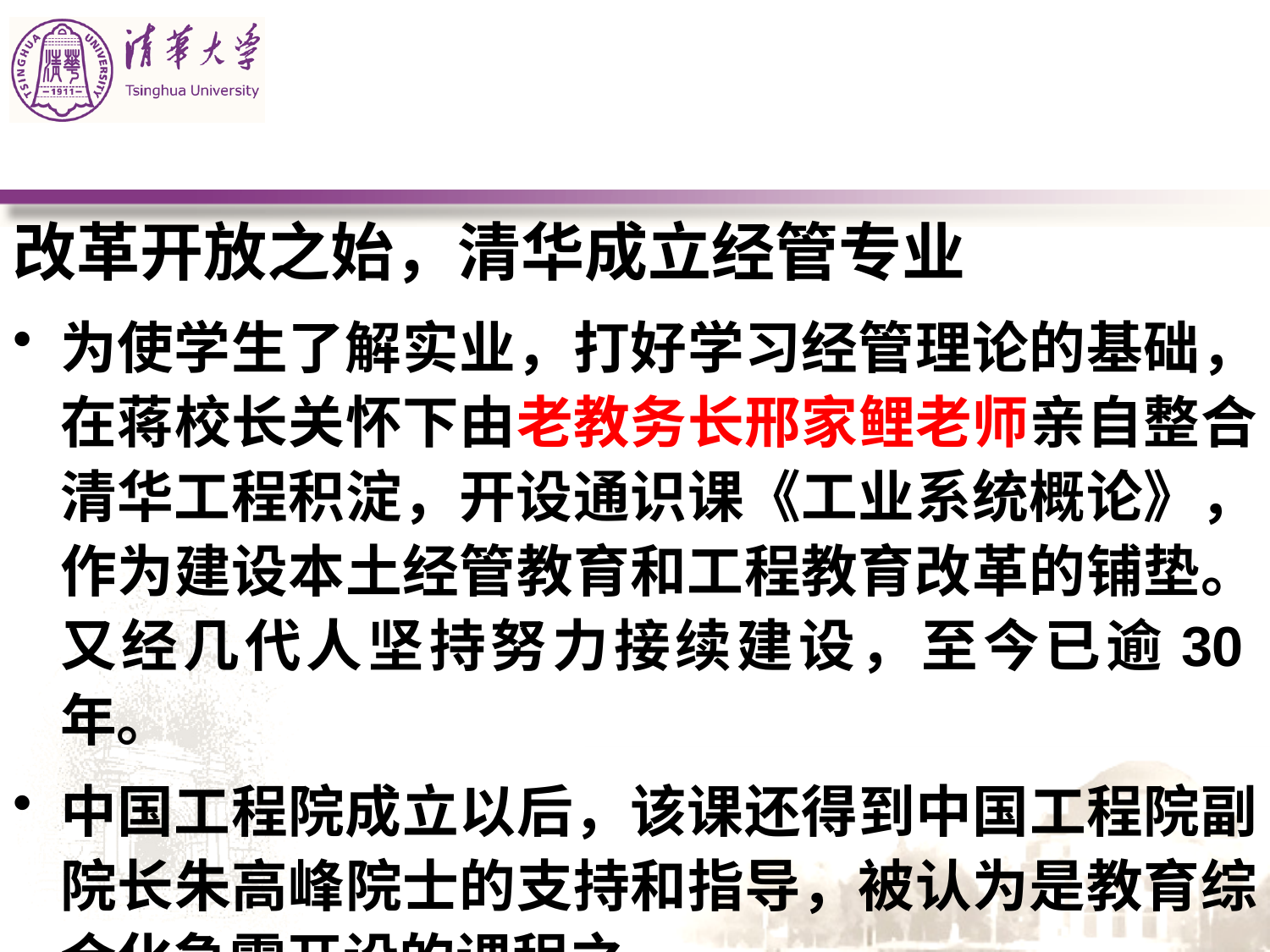

改革开放之始，清华成立经管专业
为使学生了解实业，打好学习经管理论的基础，在蒋校长关怀下由老教务长邢家鲤老师亲自整合清华工程积淀，开设通识课《工业系统概论》，作为建设本土经管教育和工程教育改革的铺垫。又经几代人坚持努力接续建设，至今已逾30年。
中国工程院成立以后，该课还得到中国工程院副院长朱高峰院士的支持和指导，被认为是教育综合化急需开设的课程之一。